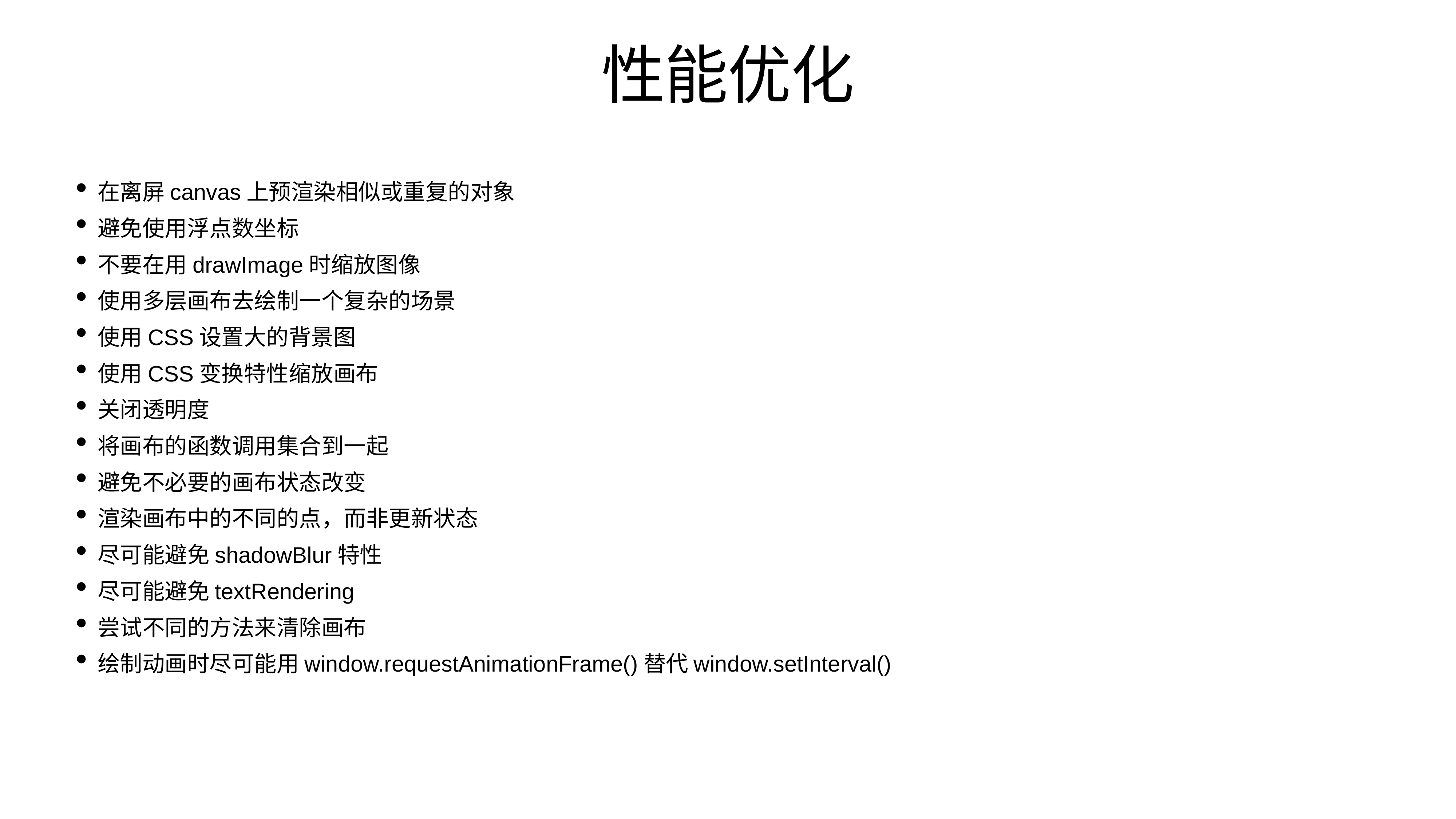

# 性能优化
在离屏canvas上预渲染相似或重复的对象
避免使用浮点数坐标
不要在用drawImage时缩放图像
使用多层画布去绘制一个复杂的场景
使用CSS设置大的背景图
使用CSS变换特性缩放画布
关闭透明度
将画布的函数调用集合到一起
避免不必要的画布状态改变
渲染画布中的不同的点，而非更新状态
尽可能避免shadowBlur特性
尽可能避免textRendering
尝试不同的方法来清除画布
绘制动画时尽可能用window.requestAnimationFrame()替代window.setInterval()
13